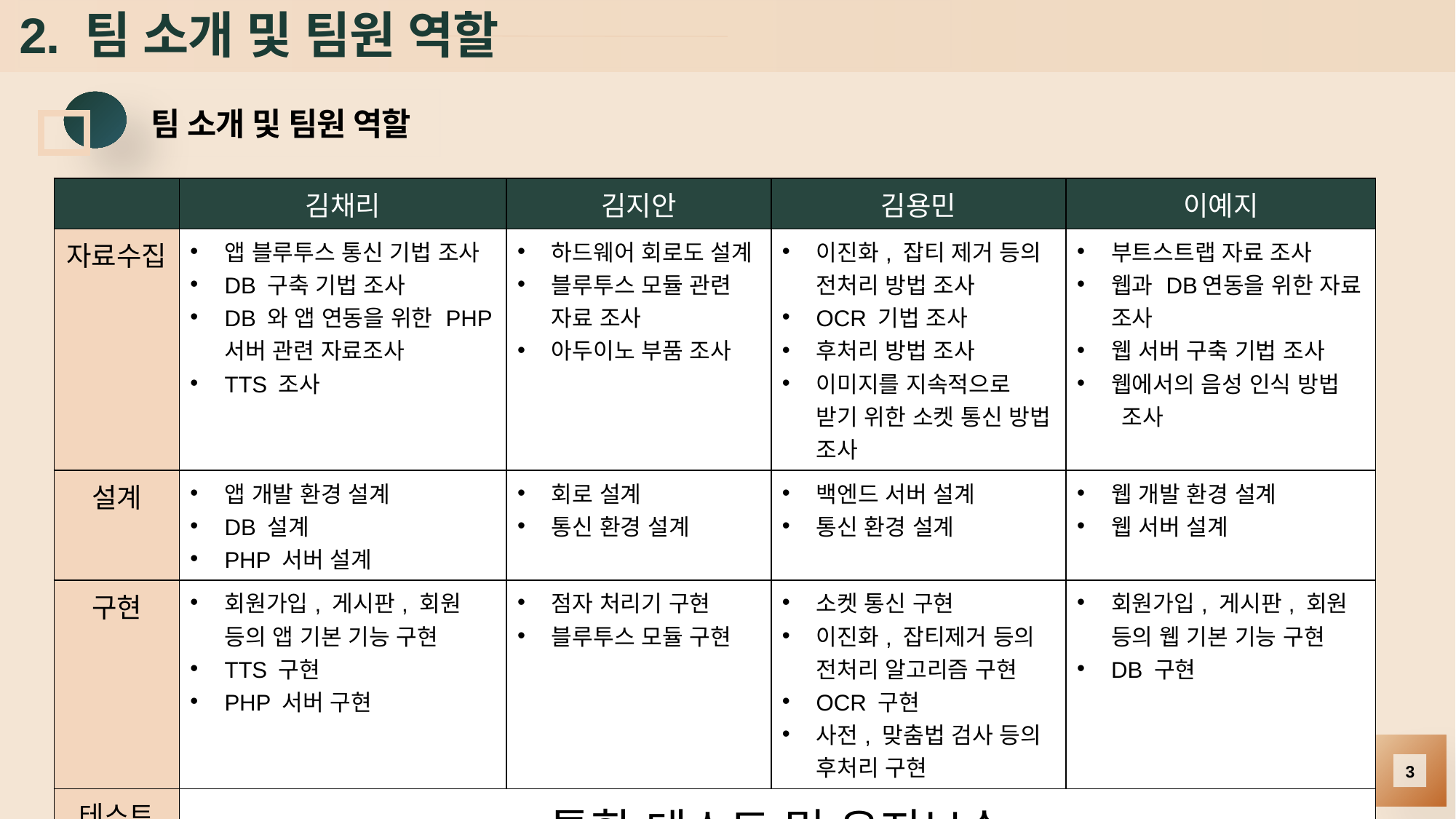

# 2. 팀 소개 및 팀원 역할
팀 소개 및 팀원 역할

|  | 김채리 | 김지안 | 김용민 | 이예지 |
| --- | --- | --- | --- | --- |
| 자료수집 | 앱 블루투스 통신 기법 조사 DB 구축 기법 조사 DB 와 앱 연동을 위한 PHP서버 관련 자료조사 TTS 조사 | 하드웨어 회로도 설계 블루투스 모듈 관련 자료 조사 아두이노 부품 조사 | 이진화, 잡티 제거 등의 전처리 방법 조사 OCR 기법 조사 후처리 방법 조사 이미지를 지속적으로 받기 위한 소켓 통신 방법 조사 | 부트스트랩 자료 조사 웹과 DB연동을 위한 자료 조사 웹 서버 구축 기법 조사 웹에서의 음성 인식 방법 조사 |
| 설계 | 앱 개발 환경 설계 DB 설계 PHP 서버 설계 | 회로 설계 통신 환경 설계 | 백엔드 서버 설계 통신 환경 설계 | 웹 개발 환경 설계 웹 서버 설계 |
| 구현 | 회원가입, 게시판, 회원 등의 앱 기본 기능 구현 TTS 구현 PHP 서버 구현 | 점자 처리기 구현 블루투스 모듈 구현 | 소켓 통신 구현 이진화, 잡티제거 등의 전처리 알고리즘 구현 OCR 구현 사전, 맞춤법 검사 등의 후처리 구현 | 회원가입, 게시판, 회원 등의 웹 기본 기능 구현 DB 구현 |
| 테스트 | 통합 테스트 및 유지보수 |  |  |  |
3